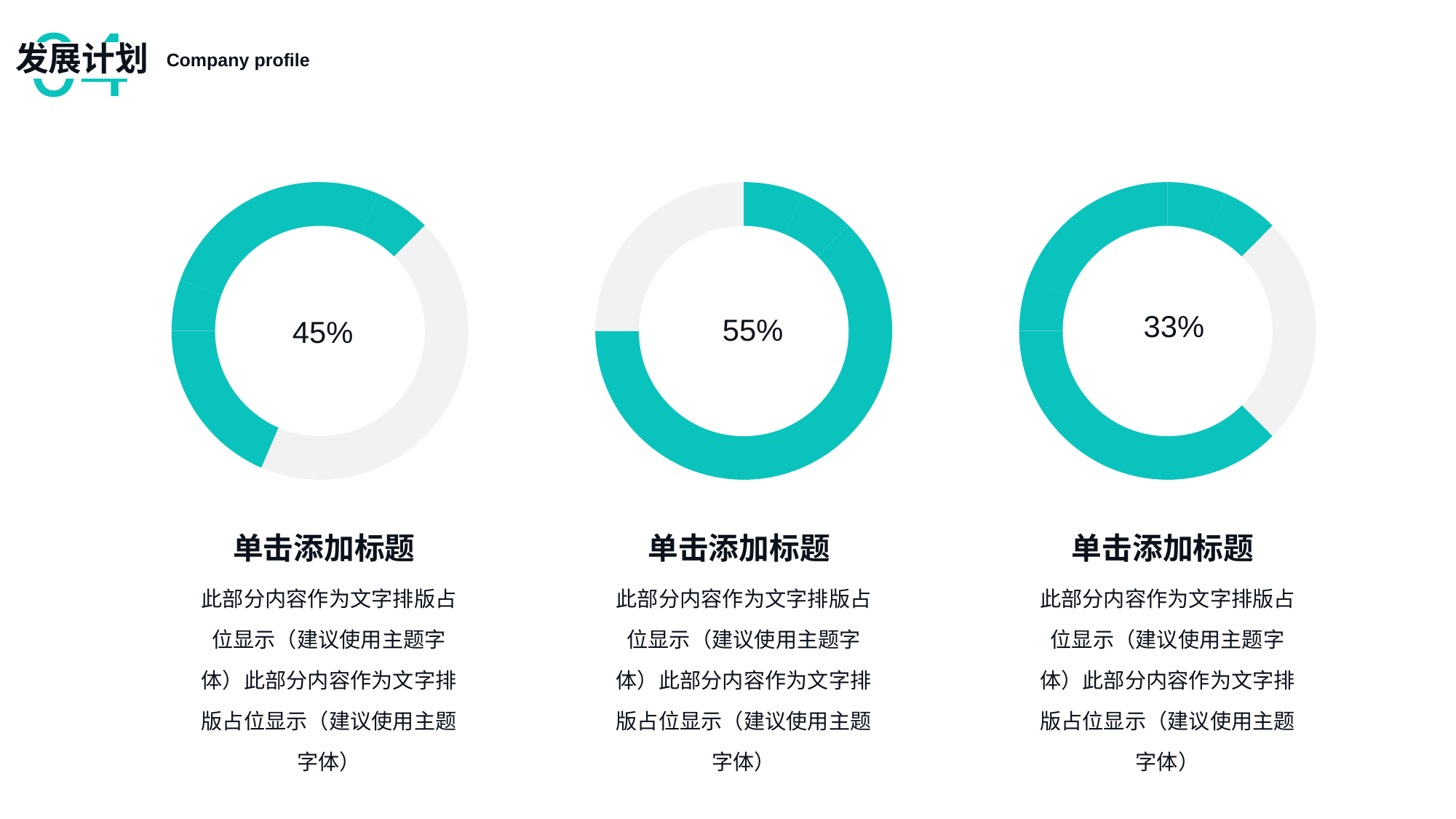

04
发展计划
Company profile

45%

55%

33%

单击添加标题
单击添加标题
单击添加标题
此部分内容作为文字排版占位显示（建议使用主题字体）此部分内容作为文字排版占位显示（建议使用主题字体）
此部分内容作为文字排版占位显示（建议使用主题字体）此部分内容作为文字排版占位显示（建议使用主题字体）
此部分内容作为文字排版占位显示（建议使用主题字体）此部分内容作为文字排版占位显示（建议使用主题字体）